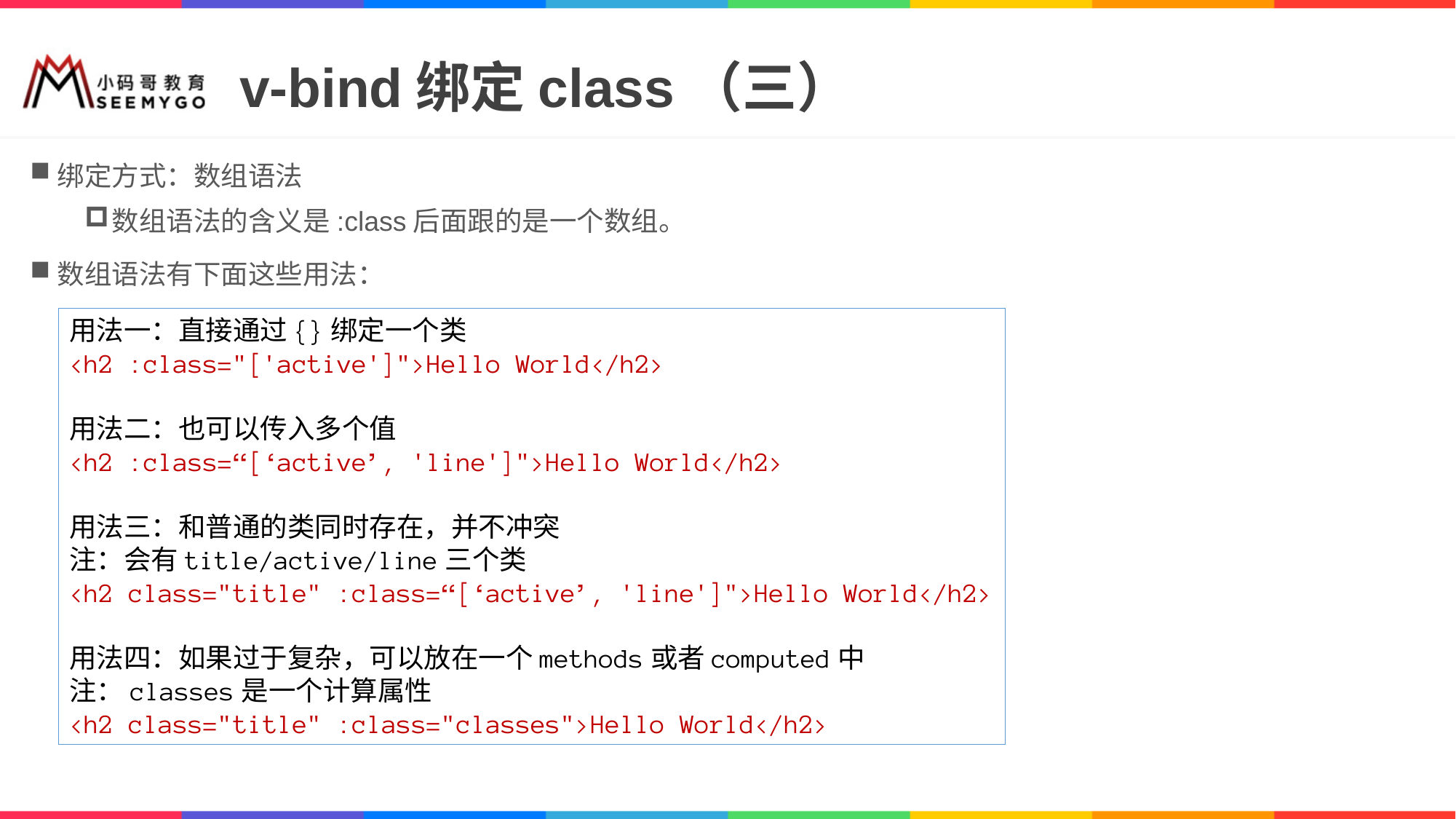

# v-bind绑定class（三）
绑定方式：数组语法
数组语法的含义是:class后面跟的是一个数组。
数组语法有下面这些用法：
用法一：直接通过{}绑定一个类
<h2 :class="['active']">Hello World</h2>

用法二：也可以传入多个值
<h2 :class=“[‘active’, 'line']">Hello World</h2>

用法三：和普通的类同时存在，并不冲突
注：会有title/active/line三个类
<h2 class="title" :class=“[‘active’, 'line']">Hello World</h2>

用法四：如果过于复杂，可以放在一个methods或者computed中
注：classes是一个计算属性
<h2 class="title" :class="classes">Hello World</h2>